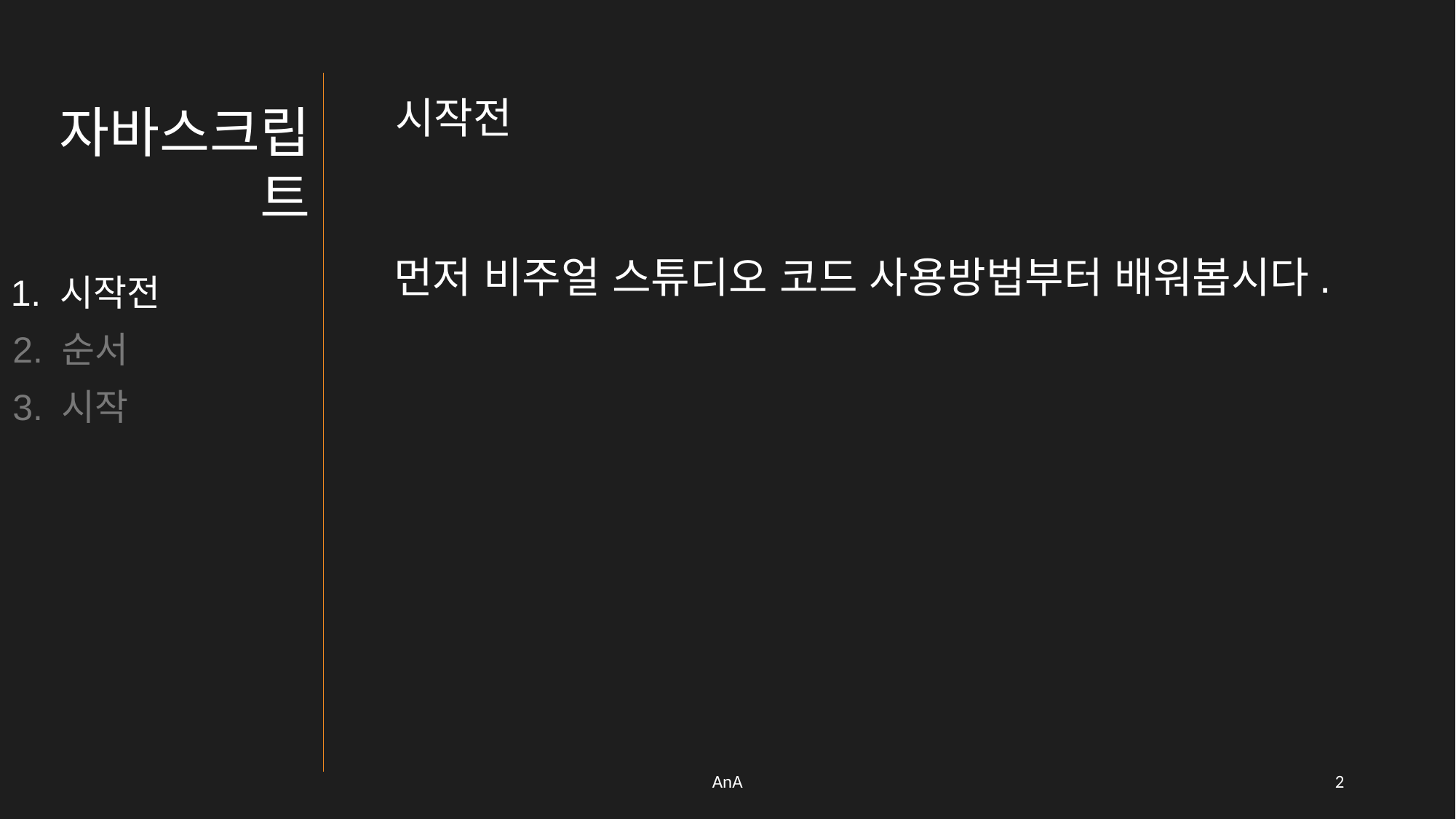

시작전
자바스크립트
 먼저 비주얼 스튜디오 코드 사용방법부터 배워봅시다.
1. 시작전
2. 순서
3. 시작
AnA
2